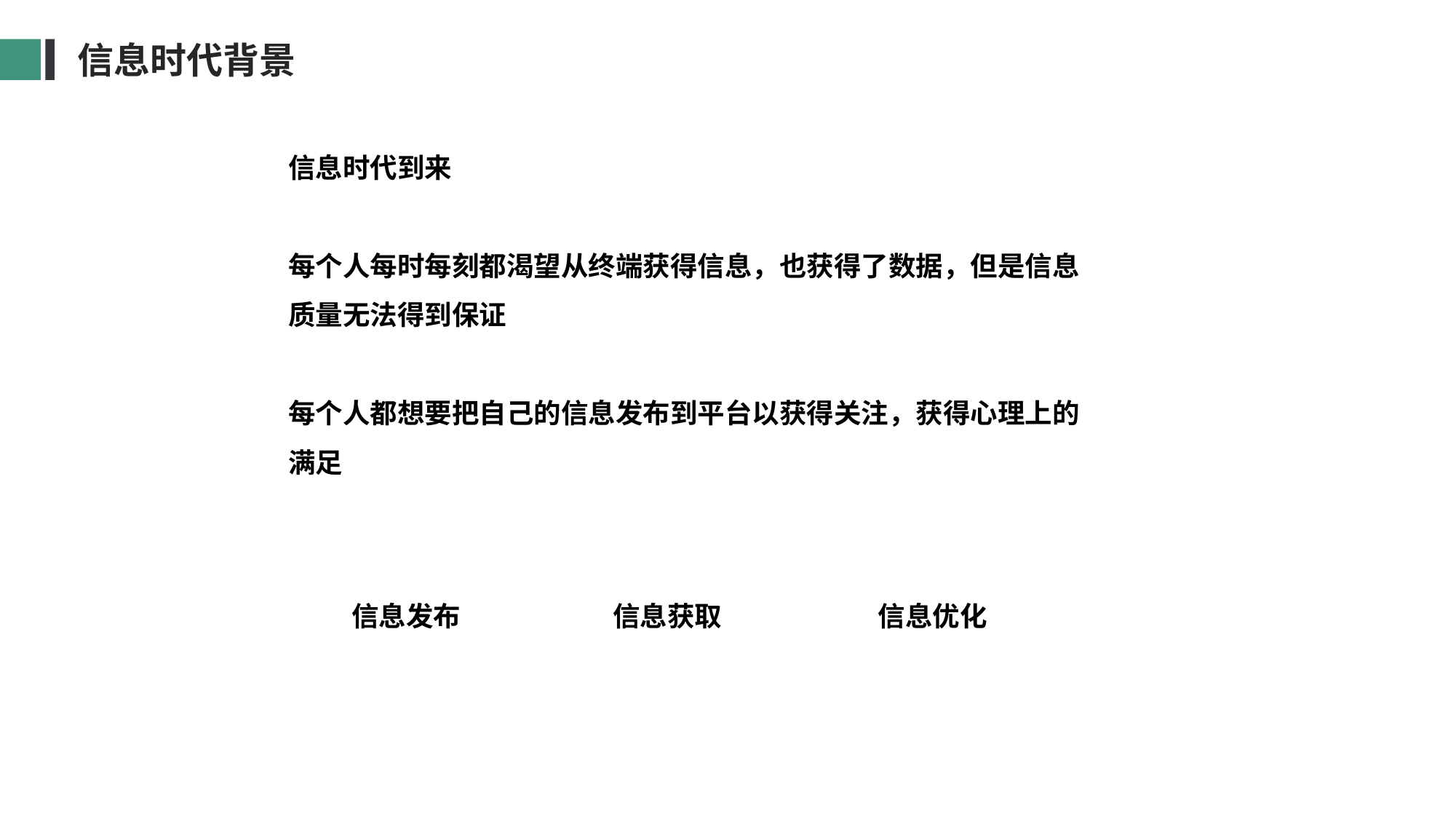

信息时代背景

信息时代到来

每个人每时每刻都渴望从终端获得信息，也获得了数据，但是信息质量无法得到保证

每个人都想要把自己的信息发布到平台以获得关注，获得心理上的满足

信息发布
信息优化
信息获取